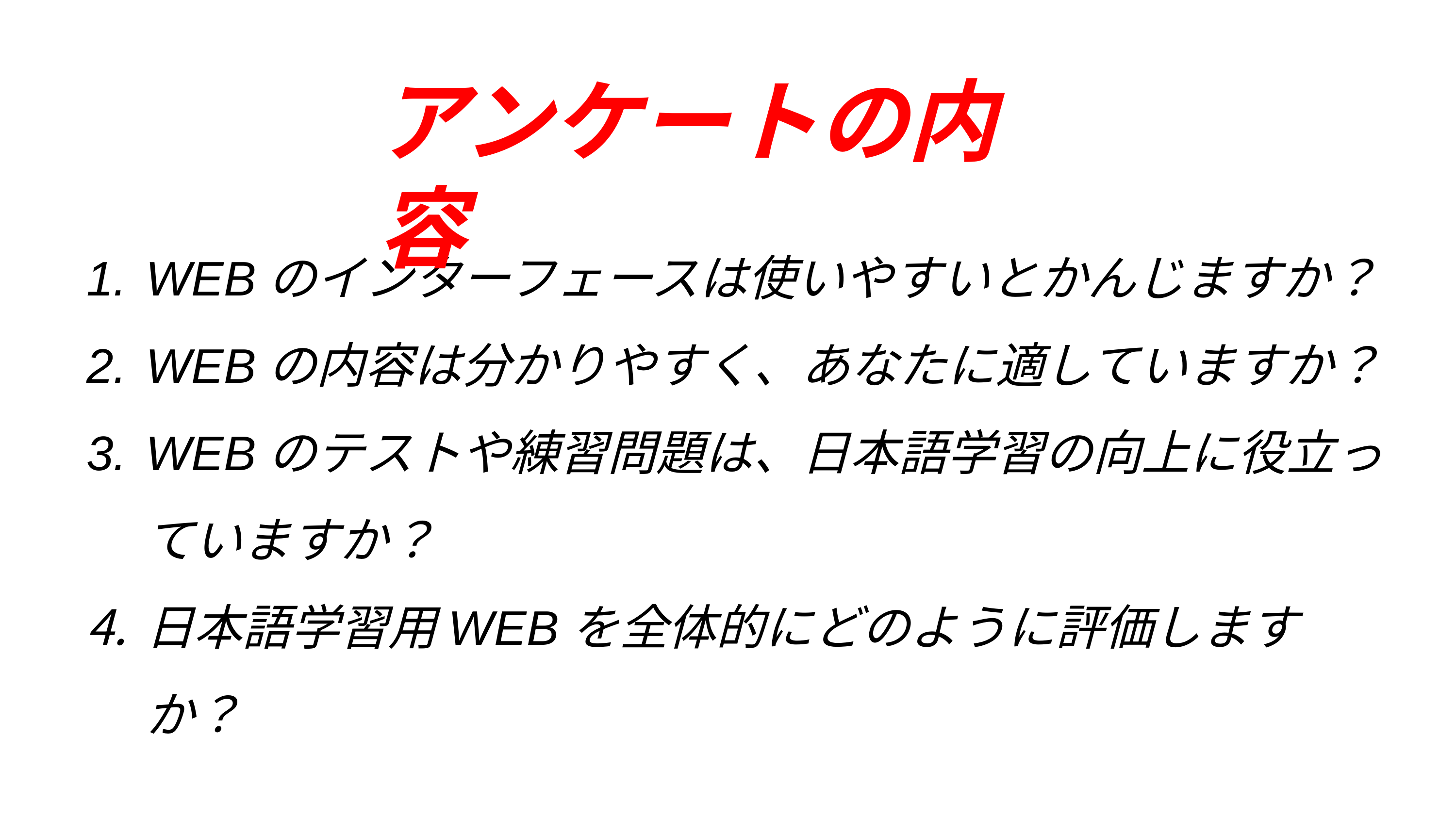

アンケートの内容
WEBのインターフェースは使いやすいとかんじますか？
WEBの内容は分かりやすく、あなたに適していますか？
WEBのテストや練習問題は、日本語学習の向上に役立っていますか？
日本語学習用WEBを全体的にどのように評価しますか？